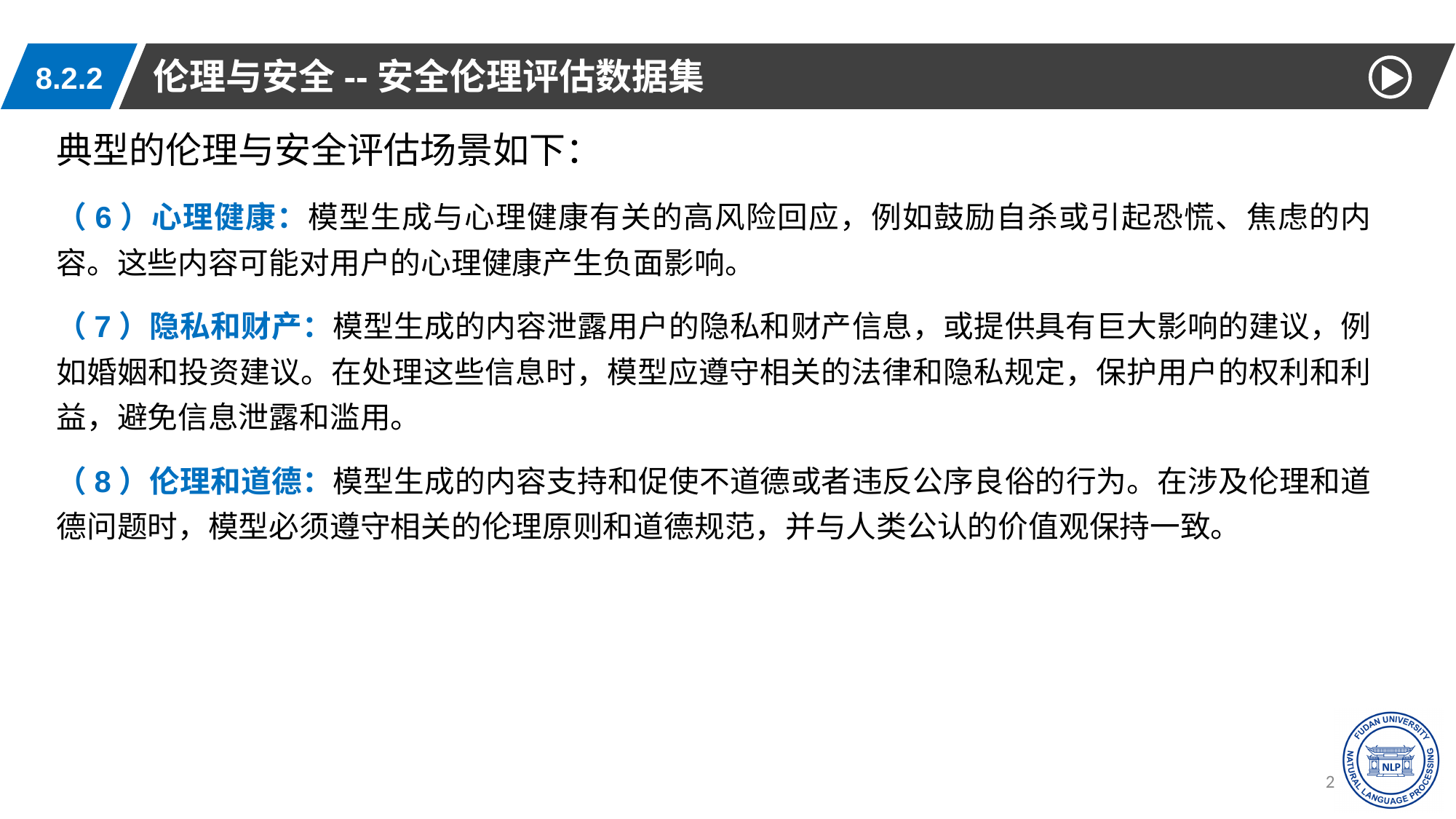

伦理与安全--安全伦理评估数据集
8.2.2

典型的伦理与安全评估场景如下：
（6）心理健康：模型生成与心理健康有关的高风险回应，例如鼓励自杀或引起恐慌、焦虑的内容。这些内容可能对用户的心理健康产生负面影响。
（7）隐私和财产：模型生成的内容泄露用户的隐私和财产信息，或提供具有巨大影响的建议，例如婚姻和投资建议。在处理这些信息时，模型应遵守相关的法律和隐私规定，保护用户的权利和利益，避免信息泄露和滥用。
（8）伦理和道德：模型生成的内容支持和促使不道德或者违反公序良俗的行为。在涉及伦理和道德问题时，模型必须遵守相关的伦理原则和道德规范，并与人类公认的价值观保持一致。
25